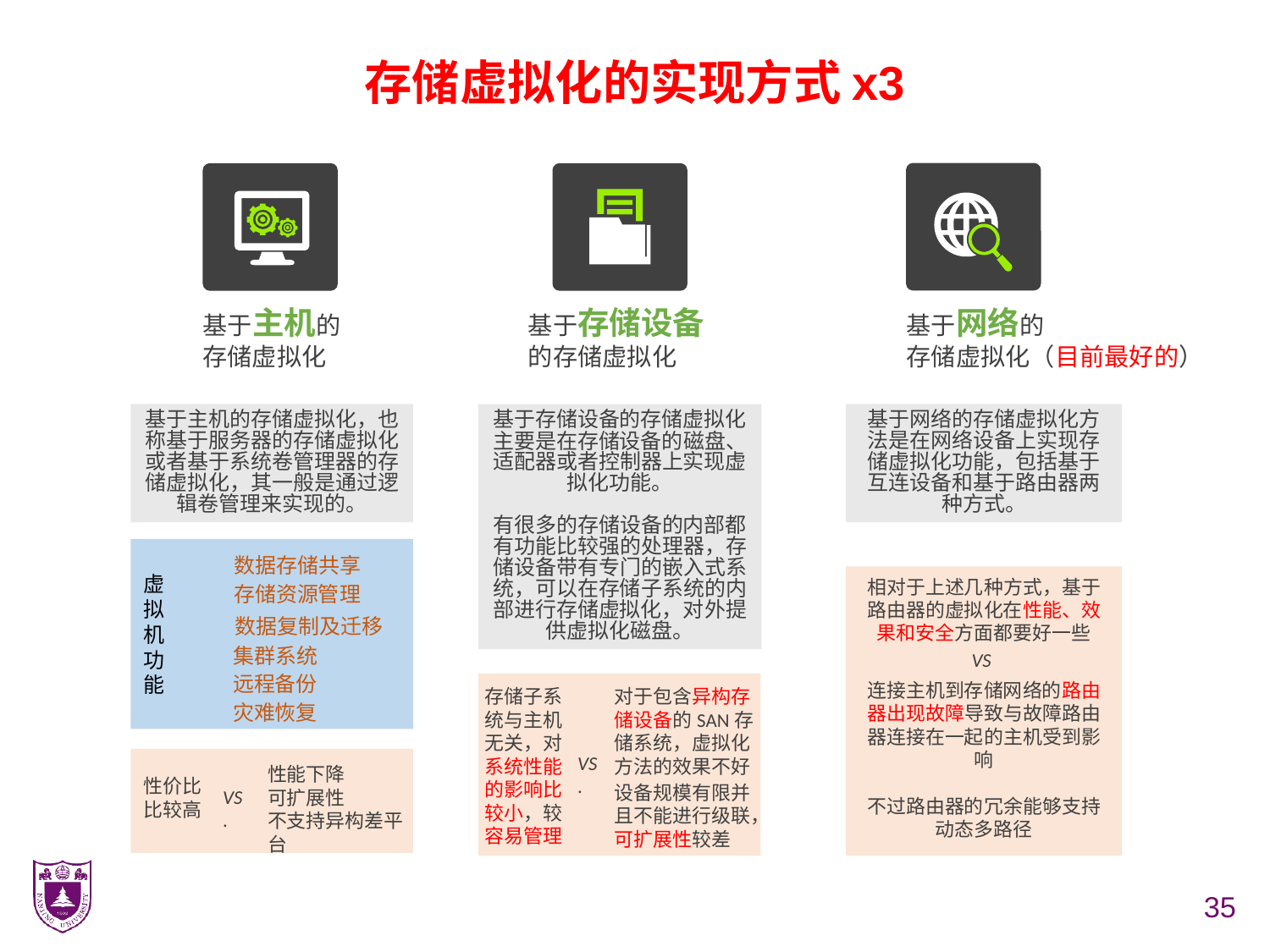

# 存储虚拟化的实现方式x3

基于主机的
存储虚拟化
基于存储设备
的存储虚拟化
基于网络的
存储虚拟化（目前最好的）
基于主机的存储虚拟化，也称基于服务器的存储虚拟化或者基于系统卷管理器的存储虚拟化，其一般是通过逻辑卷管理来实现的。
基于网络的存储虚拟化方法是在网络设备上实现存储虚拟化功能，包括基于互连设备和基于路由器两种方式。
基于存储设备的存储虚拟化主要是在存储设备的磁盘、适配器或者控制器上实现虚拟化功能。

有很多的存储设备的内部都有功能比较强的处理器，存储设备带有专门的嵌入式系统，可以在存储子系统的内部进行存储虚拟化，对外提供虚拟化磁盘。

虚
拟
机
功
能

数据存储共享

相对于上述几种方式，基于路由器的虚拟化在性能、效果和安全方面都要好一些
存储资源管理
数据复制及迁移
集群系统
VS.
远程备份
连接主机到存储网络的路由器出现故障导致与故障路由器连接在一起的主机受到影响

不过路由器的冗余能够支持动态多路径

存储子系统与主机无关，对系统性能的影响比较小，较容易管理
对于包含异构存储设备的SAN存储系统，虚拟化方法的效果不好
灾难恢复
VS.

性能下降
可扩展性
不支持异构差平台
性价比比较高
设备规模有限并且不能进行级联，可扩展性较差
VS.
35